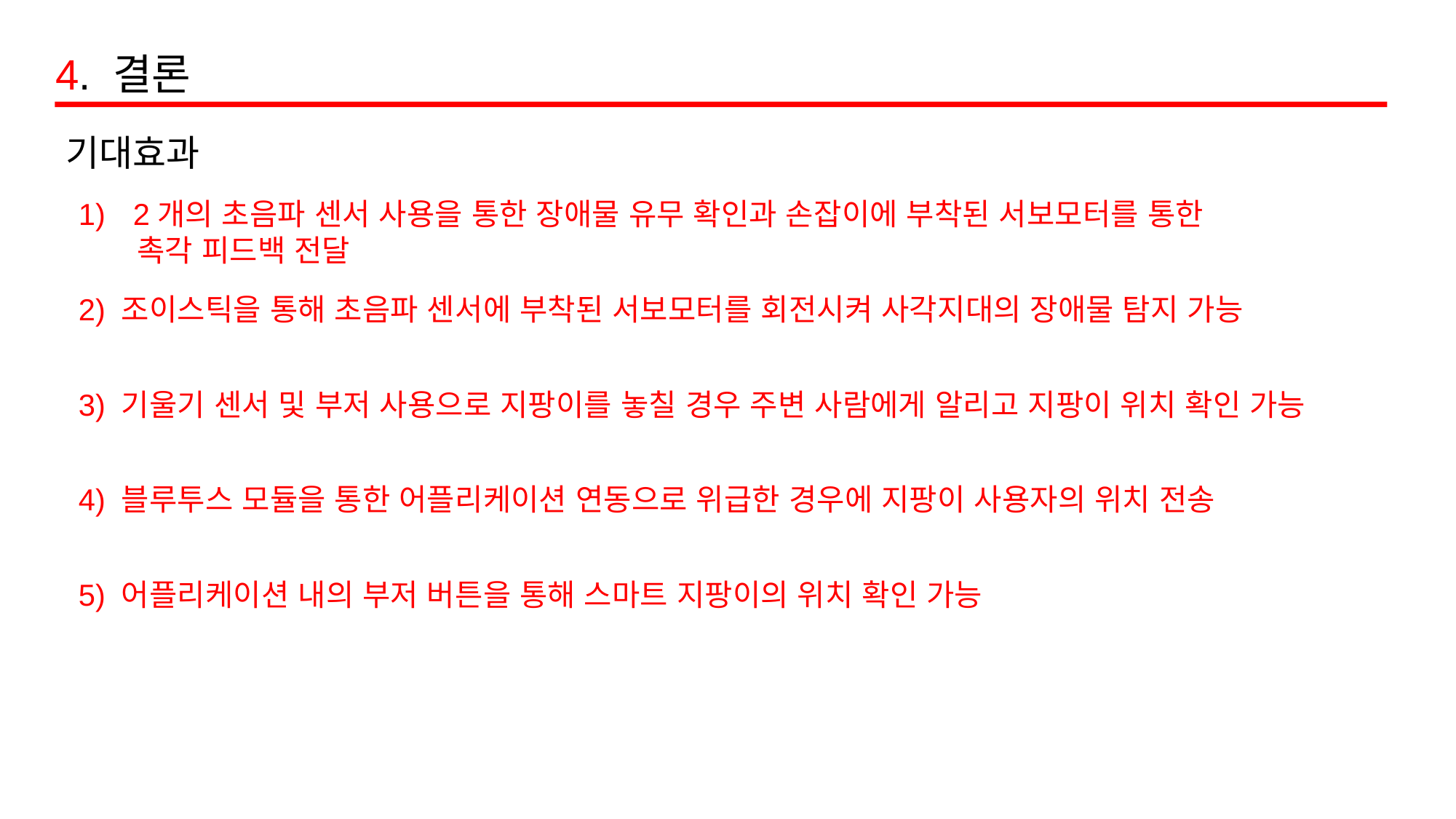

4. 결론

기대효과
2개의 초음파 센서 사용을 통한 장애물 유무 확인과 손잡이에 부착된 서보모터를 통한
      촉각 피드백 전달
2) 조이스틱을 통해 초음파 센서에 부착된 서보모터를 회전시켜 사각지대의 장애물 탐지 가능
3) 기울기 센서 및 부저 사용으로 지팡이를 놓칠 경우 주변 사람에게 알리고 지팡이 위치 확인 가능
4) 블루투스 모듈을 통한 어플리케이션 연동으로 위급한 경우에 지팡이 사용자의 위치 전송
5) 어플리케이션 내의 부저 버튼을 통해 스마트 지팡이의 위치 확인 가능